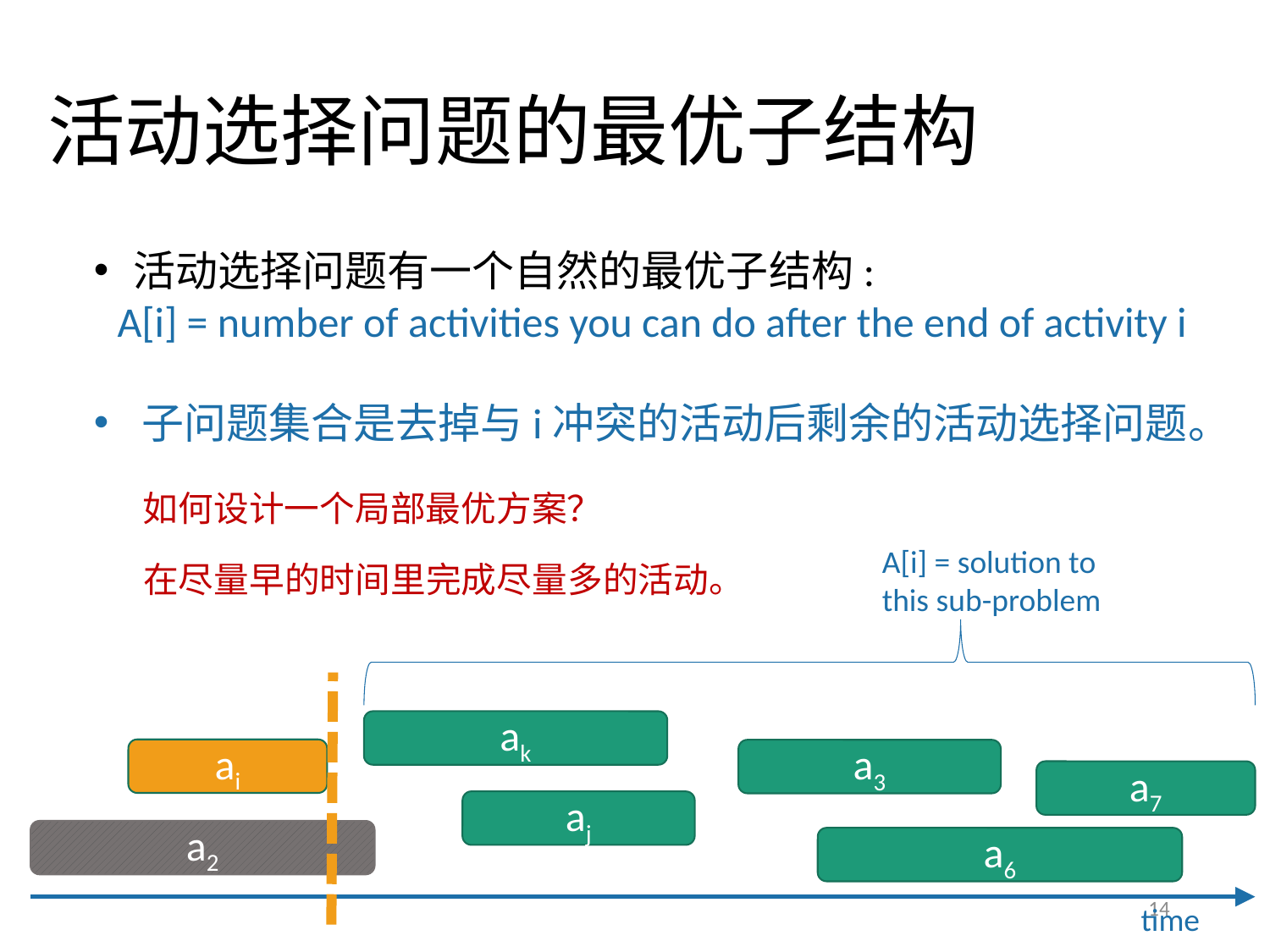

# 活动选择问题的最优子结构

活动选择问题有一个自然的最优子结构:
A[i] = number of activities you can do after the end of activity i

子问题集合是去掉与i冲突的活动后剩余的活动选择问题。

如何设计一个局部最优方案？
A[i] = solution to this sub-problem
在尽量早的时间里完成尽量多的活动。
ak
ai
a3
a7
aj
a2
a6
time
14